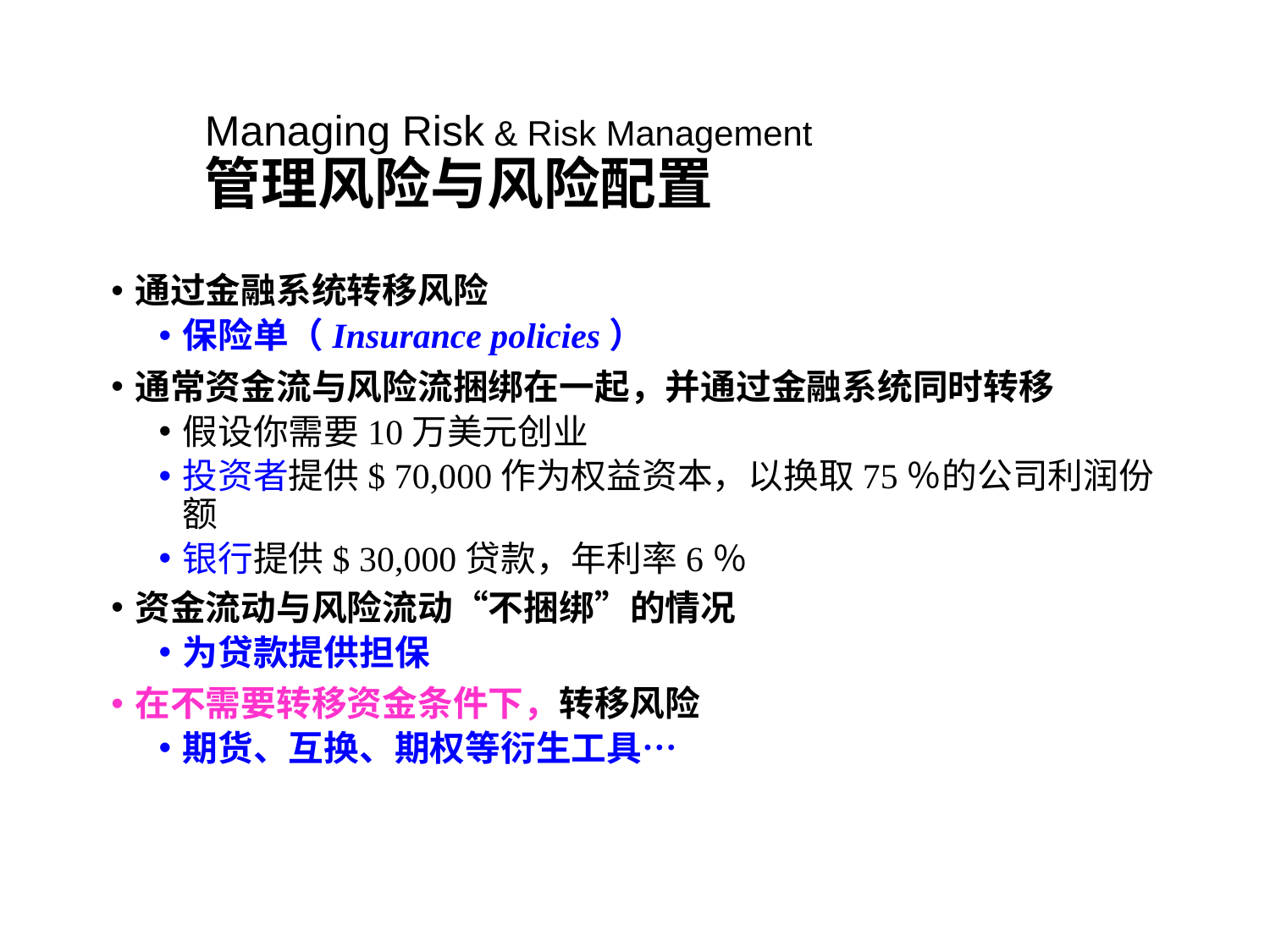

# Managing Risk & Risk Management 管理风险与风险配置
通过金融系统转移风险
保险单（Insurance policies）
通常资金流与风险流捆绑在一起，并通过金融系统同时转移
假设你需要10万美元创业
投资者提供$ 70,000作为权益资本，以换取75％的公司利润份额
银行提供$ 30,000贷款，年利率6％
资金流动与风险流动“不捆绑”的情况
为贷款提供担保
在不需要转移资金条件下，转移风险
期货、互换、期权等衍生工具…